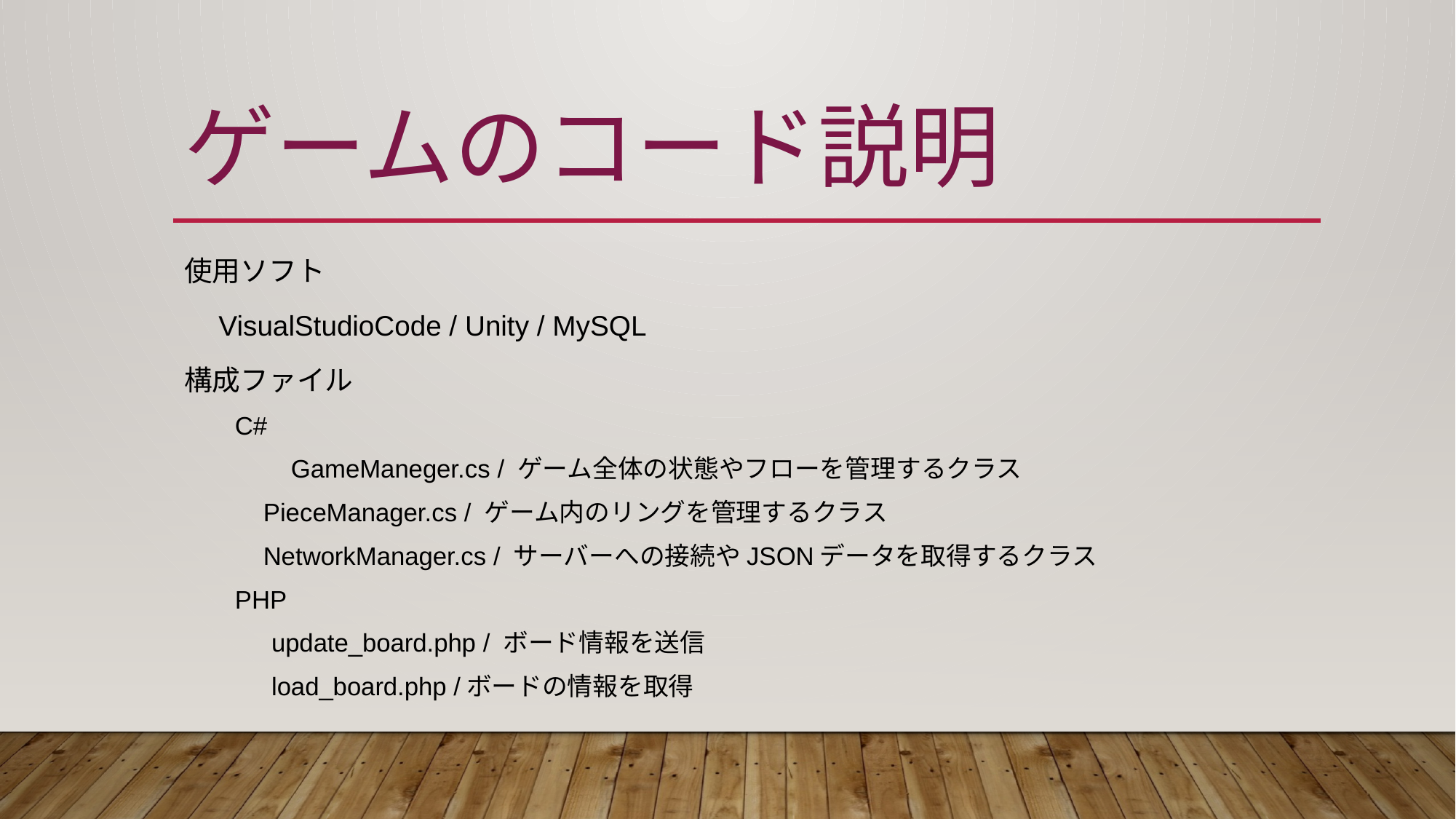

# ゲームのコード説明
使用ソフト
　VisualStudioCode / Unity / MySQL
構成ファイル
C#
　　GameManeger.cs / ゲーム全体の状態やフローを管理するクラス
    PieceManager.cs / ゲーム内のリングを管理するクラス
    NetworkManager.cs / サーバーへの接続やJSONデータを取得するクラス
PHP
　 update_board.php / ボード情報を送信
　 load_board.php /ボードの情報を取得